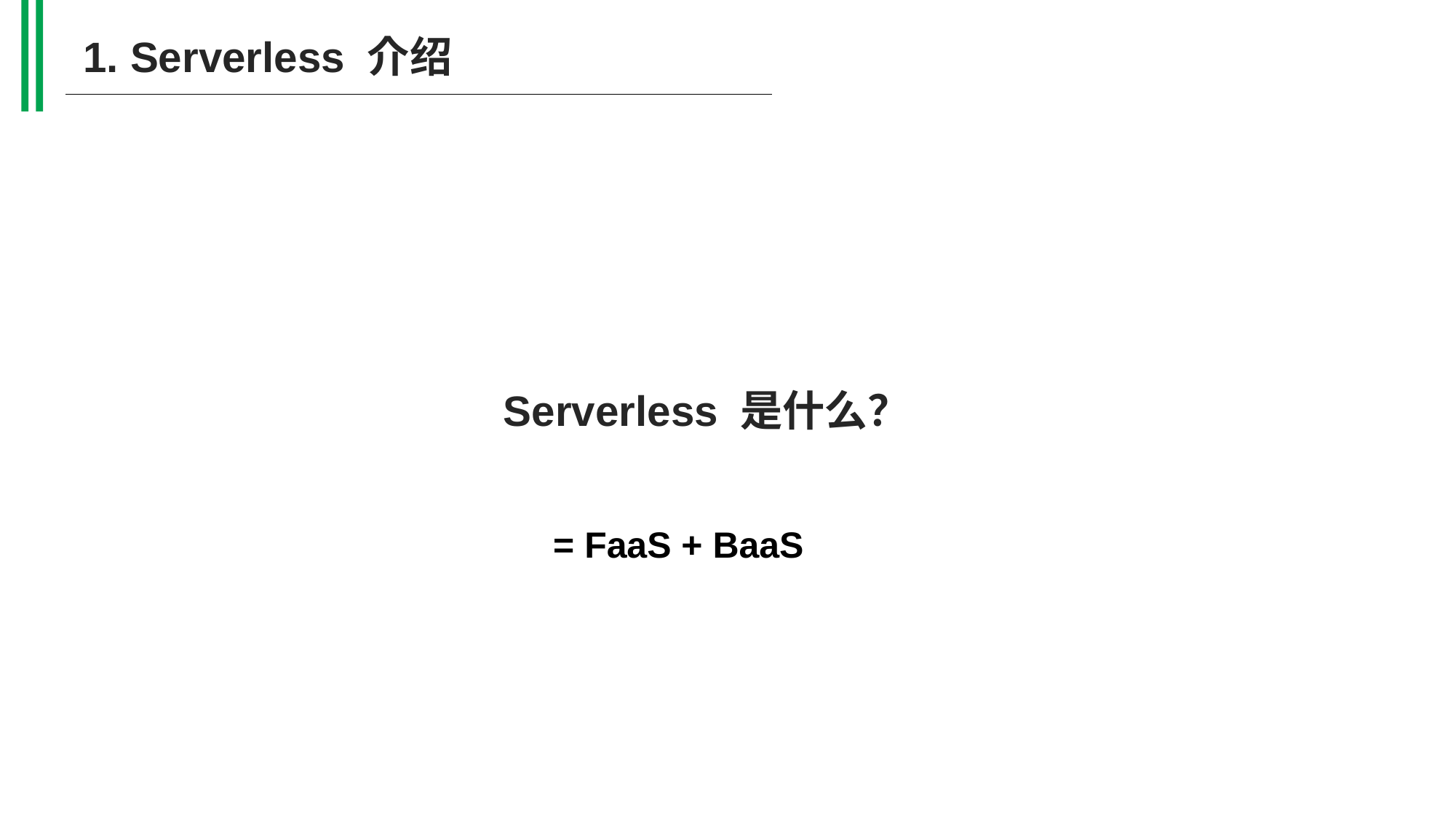

1. Serverless 介绍
Serverless 是什么？
= FaaS + BaaS